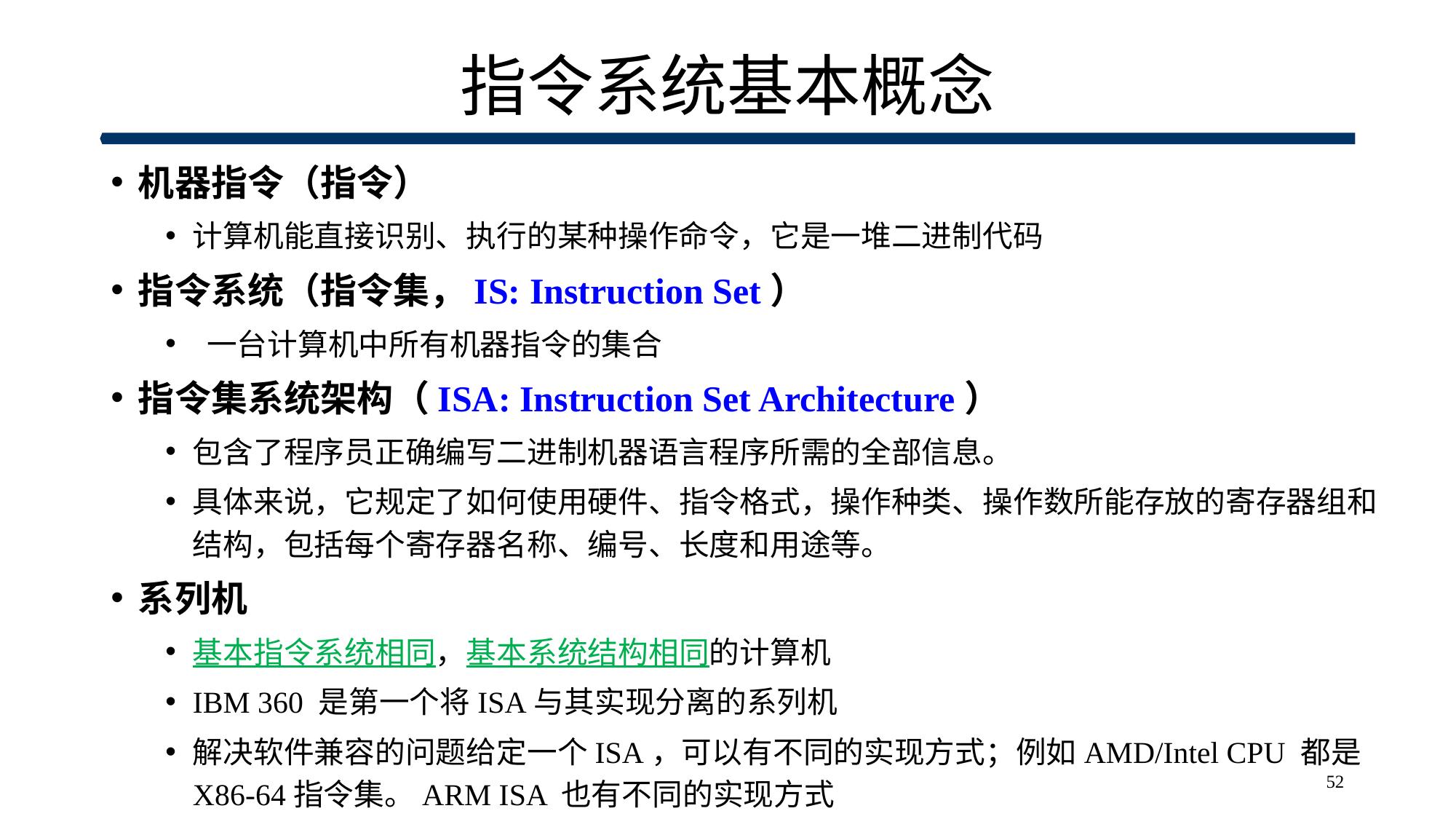

# 指令系统基本概念
机器指令（指令）
计算机能直接识别、执行的某种操作命令，它是一堆二进制代码
指令系统（指令集，IS: Instruction Set）
 一台计算机中所有机器指令的集合
指令集系统架构（ISA: Instruction Set Architecture）
包含了程序员正确编写二进制机器语言程序所需的全部信息。
具体来说，它规定了如何使用硬件、指令格式，操作种类、操作数所能存放的寄存器组和结构，包括每个寄存器名称、编号、长度和用途等。
系列机
基本指令系统相同，基本系统结构相同的计算机
IBM 360 是第一个将ISA与其实现分离的系列机
解决软件兼容的问题给定一个ISA，可以有不同的实现方式；例如AMD/Intel CPU 都是X86-64指令集。ARM ISA 也有不同的实现方式
52